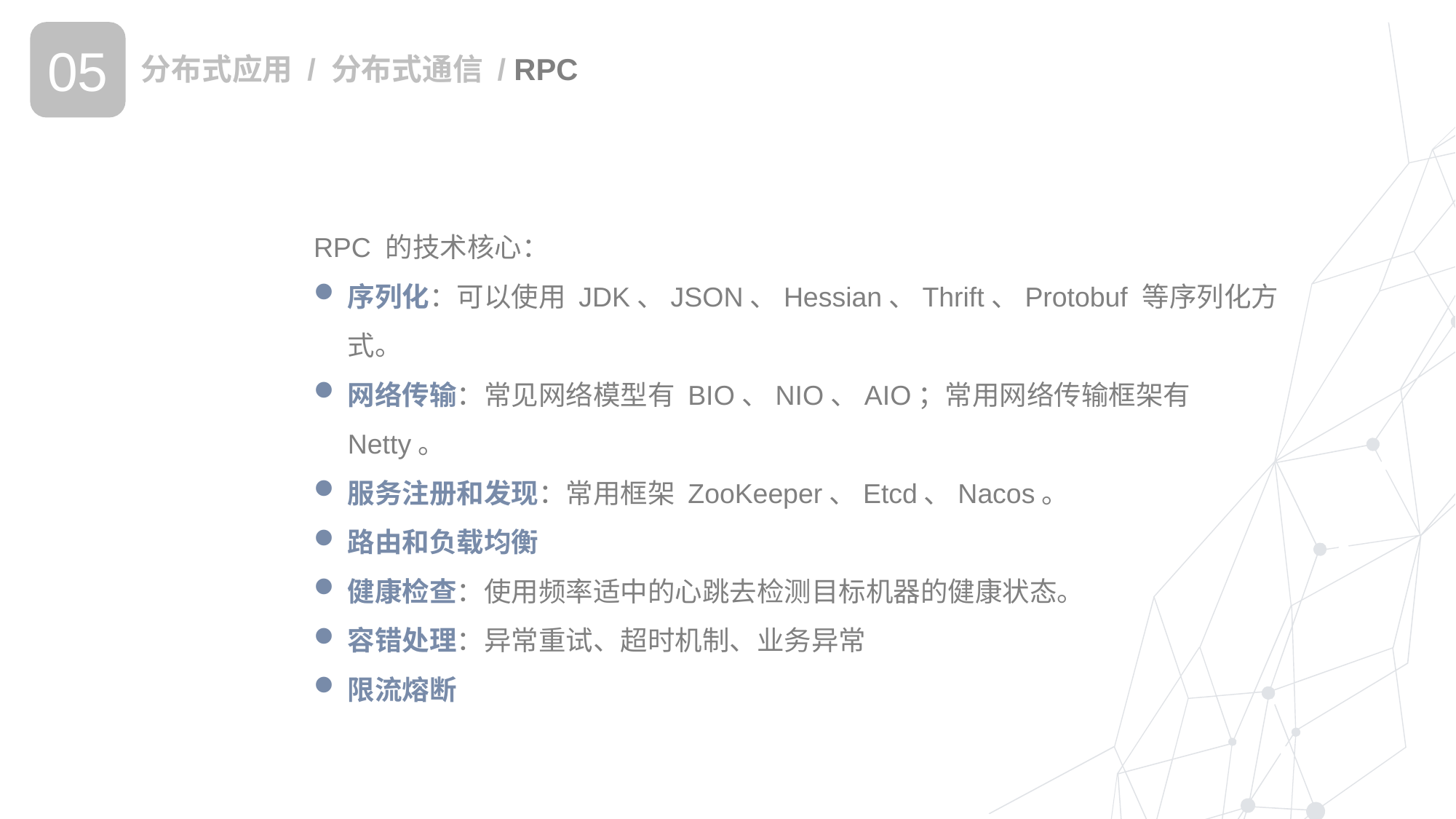

05
分布式应用 / 分布式通信 / RPC

RPC 的技术核心：
序列化：可以使用 JDK、JSON、Hessian、Thrift、Protobuf 等序列化方式。
网络传输：常见网络模型有 BIO、NIO、AIO；常用网络传输框架有 Netty。
服务注册和发现：常用框架 ZooKeeper、Etcd、Nacos。
路由和负载均衡
健康检查：使用频率适中的心跳去检测目标机器的健康状态。
容错处理：异常重试、超时机制、业务异常
限流熔断